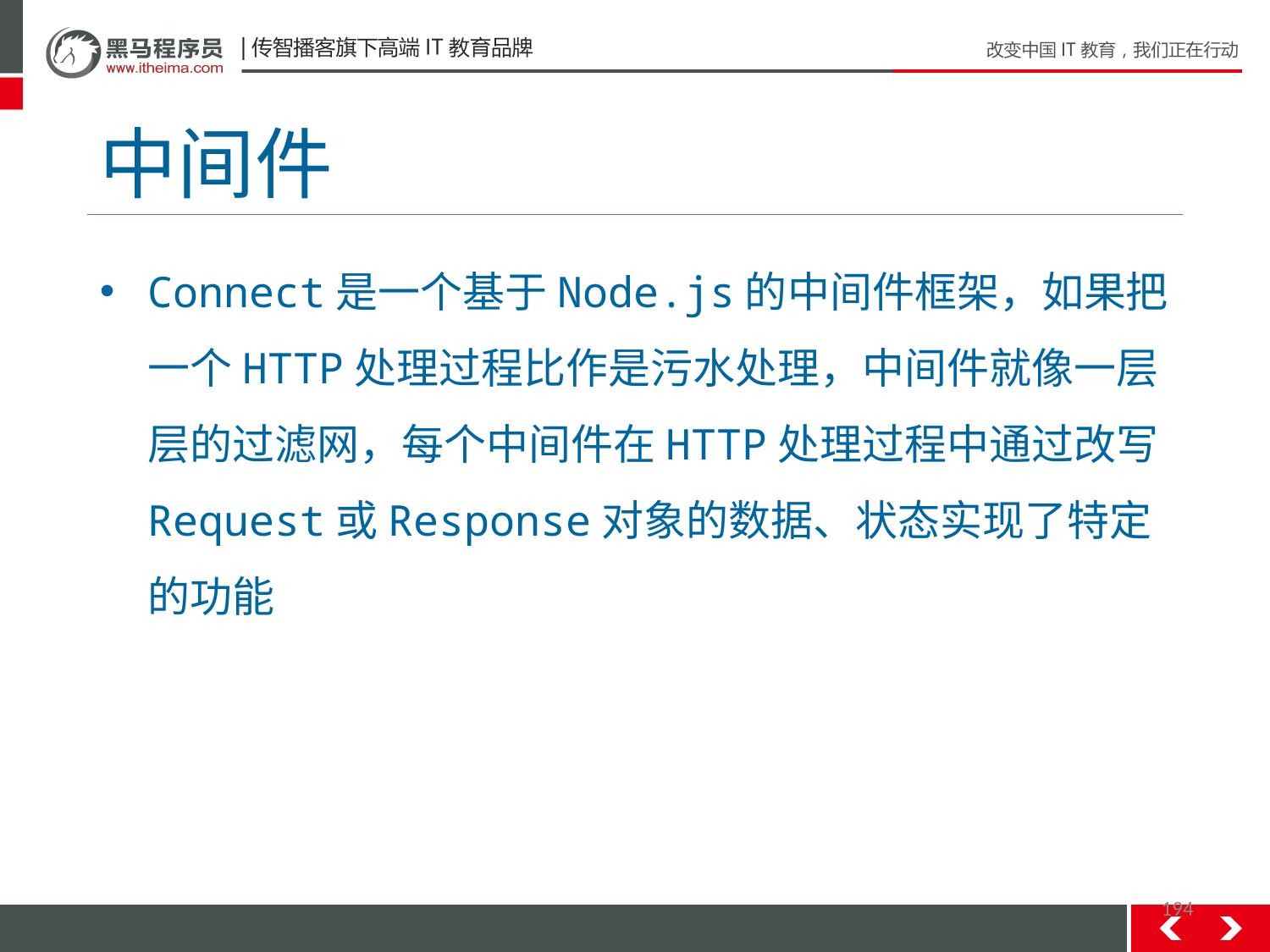

# 中间件
Connect是一个基于Node.js的中间件框架，如果把一个HTTP处理过程比作是污水处理，中间件就像一层层的过滤网，每个中间件在HTTP处理过程中通过改写Request或Response对象的数据、状态实现了特定的功能
194